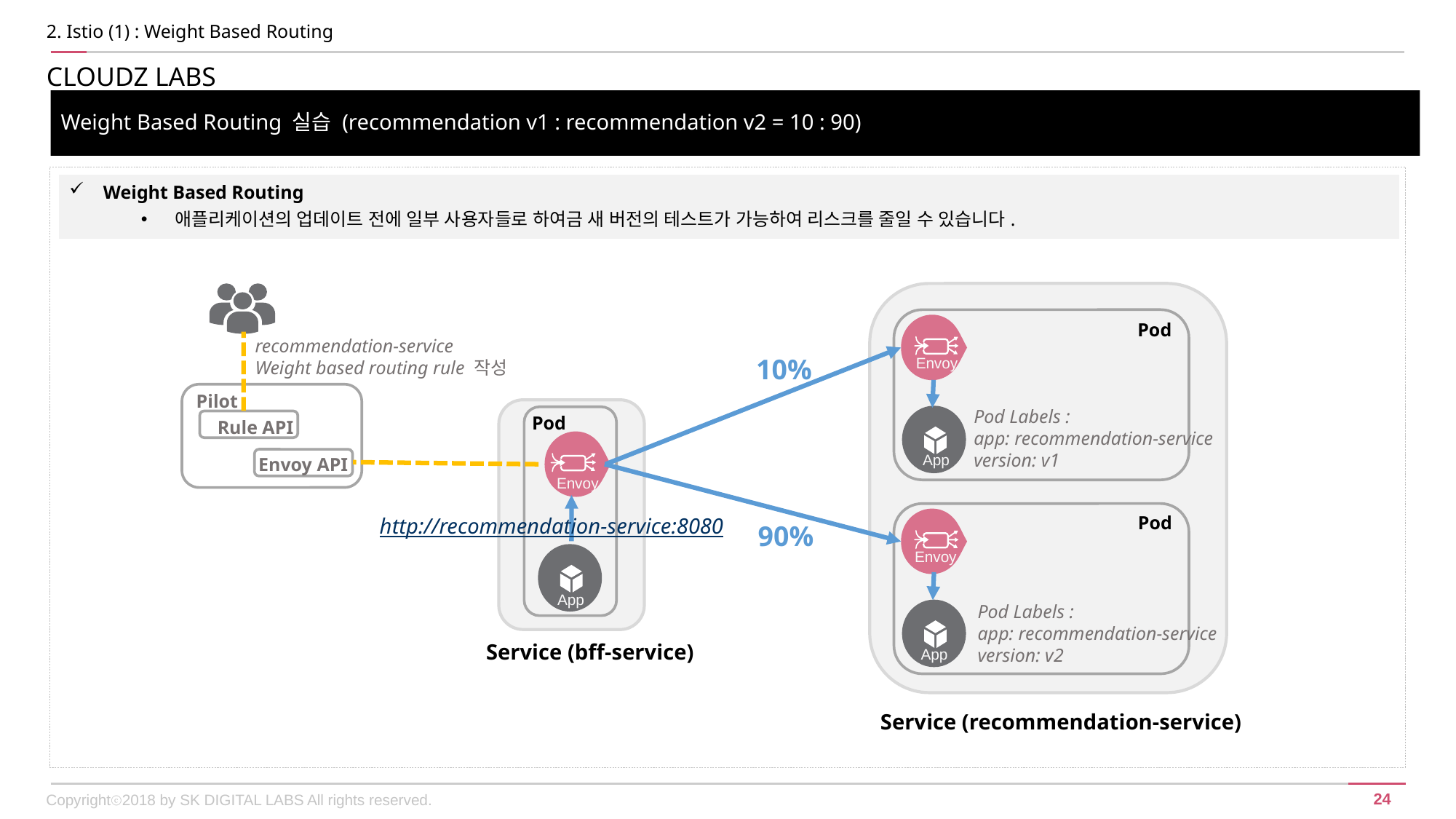

2. Istio (1) : Weight Based Routing

CLOUDZ LABS
Weight Based Routing 실습 (recommendation v1 : recommendation v2 = 10 : 90)
Weight Based Routing
애플리케이션의 업데이트 전에 일부 사용자들로 하여금 새 버전의 테스트가 가능하여 리스크를 줄일 수 있습니다.

Pod
recommendation-service
Weight based routing rule 작성

10%
Envoy
Pilot

Pod Labels :
app: recommendation-service
version: v1

Pod
Rule API

App
Envoy API

Envoy

Pod
http://recommendation-service:8080

90%

Envoy

App
Pod Labels :
app: recommendation-service
version: v2

Service (bff-service)
App
Service (recommendation-service)
Copyrightⓒ2018 by SK DIGITAL LABS All rights reserved.